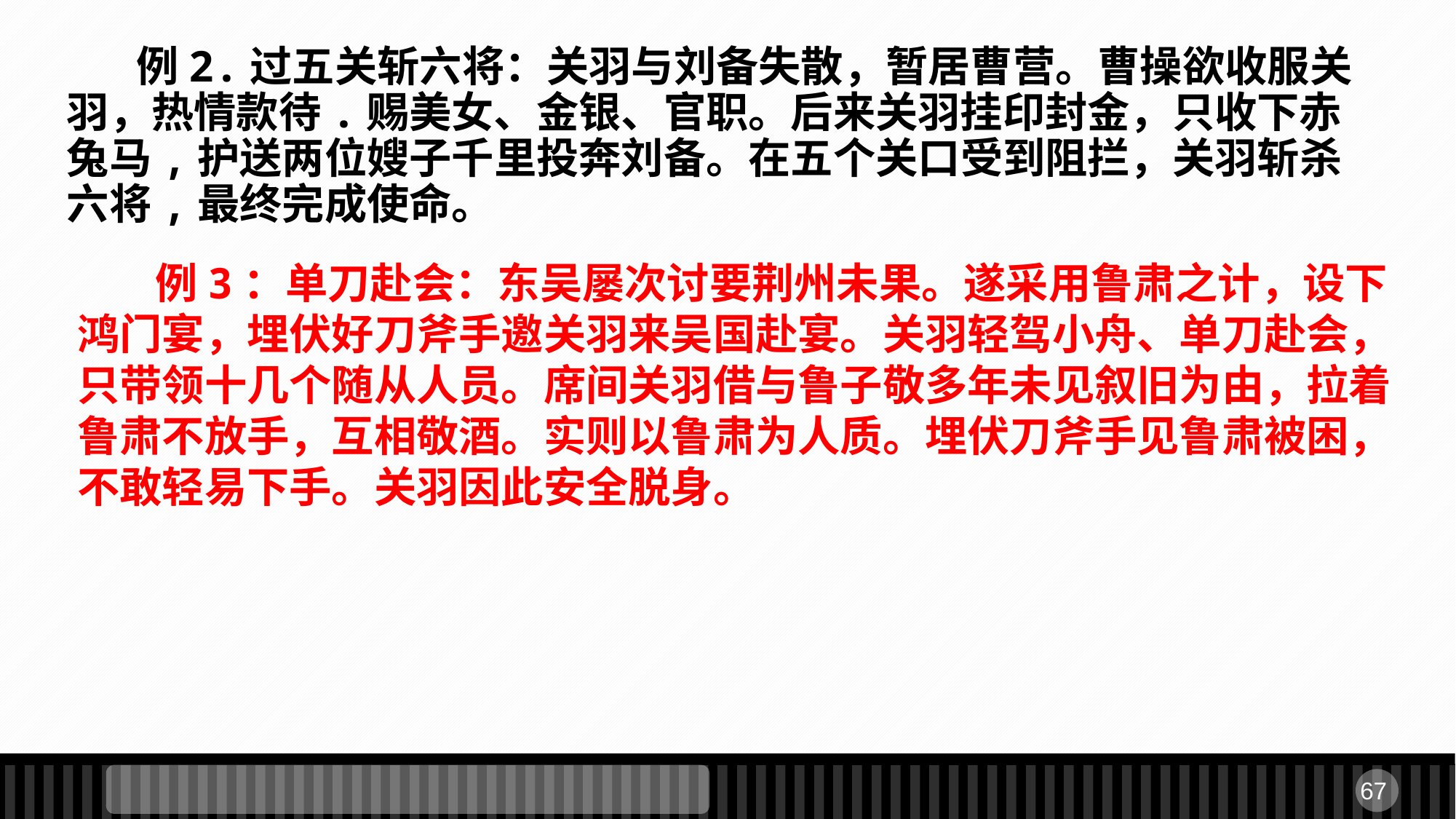

例2.过五关斩六将：关羽与刘备失散，暂居曹营。曹操欲收服关羽，热情款待.赐美女、金银、官职。后来关羽挂印封金，只收下赤兔马,护送两位嫂子千里投奔刘备。在五个关口受到阻拦，关羽斩杀六将,最终完成使命。
       例3：单刀赴会：东吴屡次讨要荆州未果。遂采用鲁肃之计，设下鸿门宴，埋伏好刀斧手邀关羽来吴国赴宴。关羽轻驾小舟、单刀赴会，只带领十几个随从人员。席间关羽借与鲁子敬多年未见叙旧为由，拉着鲁肃不放手，互相敬酒。实则以鲁肃为人质。埋伏刀斧手见鲁肃被困，不敢轻易下手。关羽因此安全脱身。